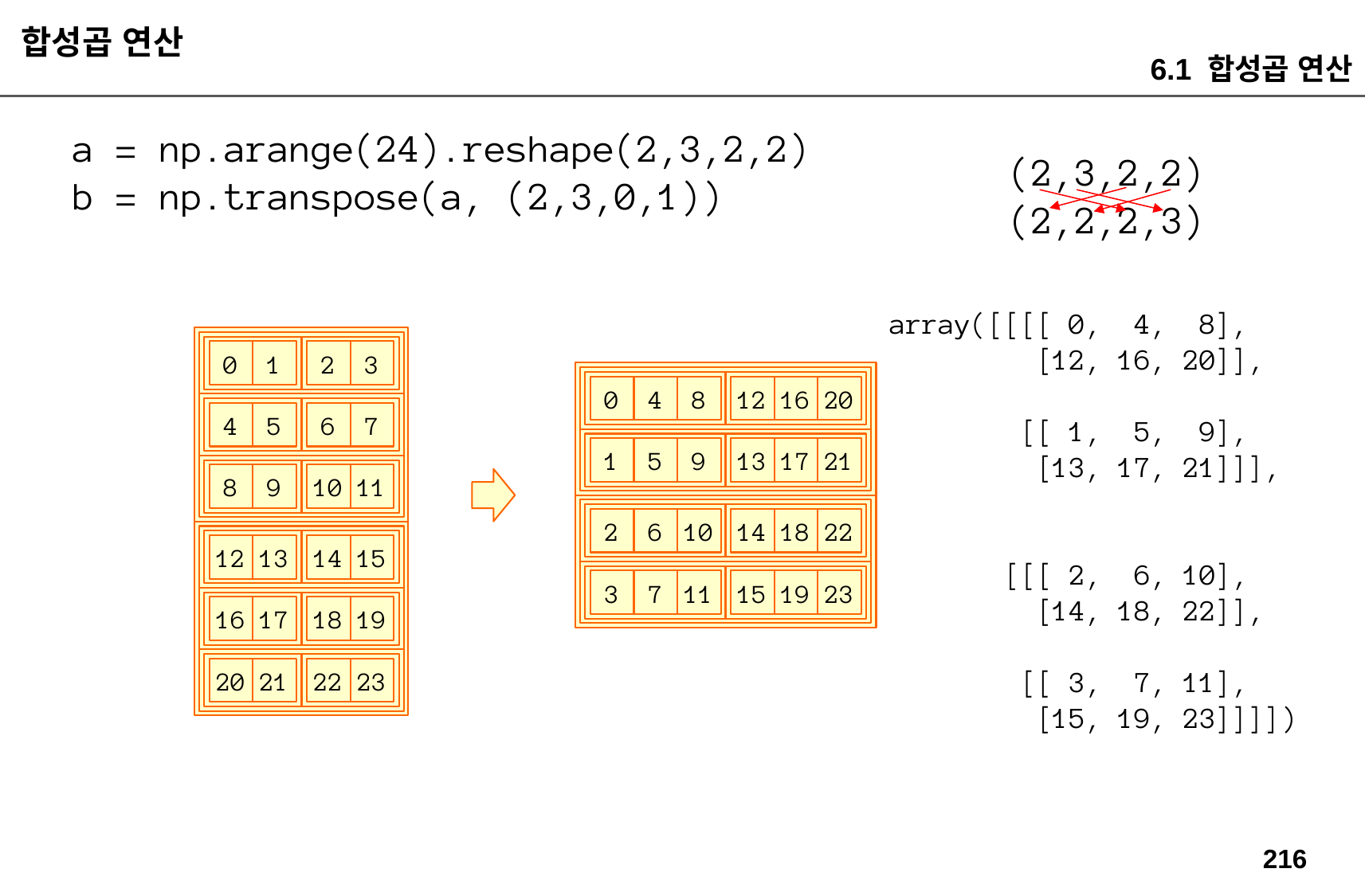

합성곱 연산
6.1 합성곱 연산
a = np.arange(24).reshape(2,3,2,2)
b = np.transpose(a, (2,3,0,1))
(2,3,2,2)
(2,2,2,3)
array([[[[ 0,  4,  8],
         [12, 16, 20]],

        [[ 1,  5,  9],
         [13, 17, 21]]],

       [[[ 2,  6, 10],
         [14, 18, 22]],

        [[ 3,  7, 11],
         [15, 19, 23]]]])

0
1
2
3

0
4
8
12
16
20

4
5
6
7

1
5
9
13
17
21

8
9
10
11

2
6
10
14
18
22

12
13
14
15

3
7
11
15
19
23

16
17
18
19

20
21
22
23